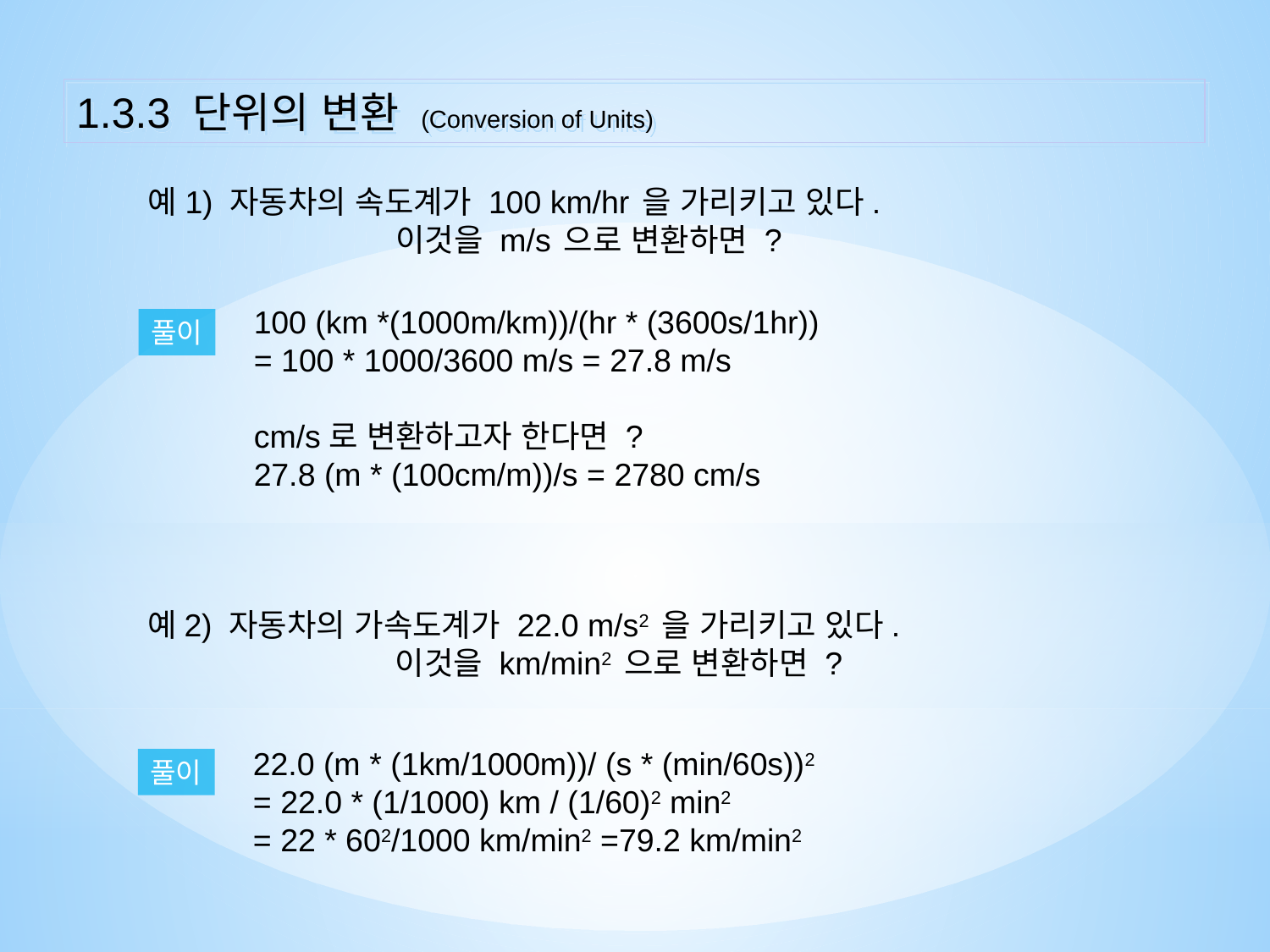

1.3.3 단위의 변환 (Conversion of Units)
예1) 자동차의 속도계가 100 km/hr 을 가리키고 있다.
                           이것을 m/s 으로 변환하면 ?
100 (km *(1000m/km))/(hr * (3600s/1hr))
= 100 * 1000/3600 m/s = 27.8 m/s

cm/s로 변환하고자 한다면 ?
27.8 (m * (100cm/m))/s = 2780 cm/s
풀이
예2) 자동차의 가속도계가 22.0 m/s2 을 가리키고 있다.
                           이것을 km/min2 으로 변환하면 ?
22.0 (m * (1km/1000m))/ (s * (min/60s))2
= 22.0 * (1/1000) km / (1/60)2 min2
= 22 * 602/1000 km/min2 =79.2 km/min2
풀이